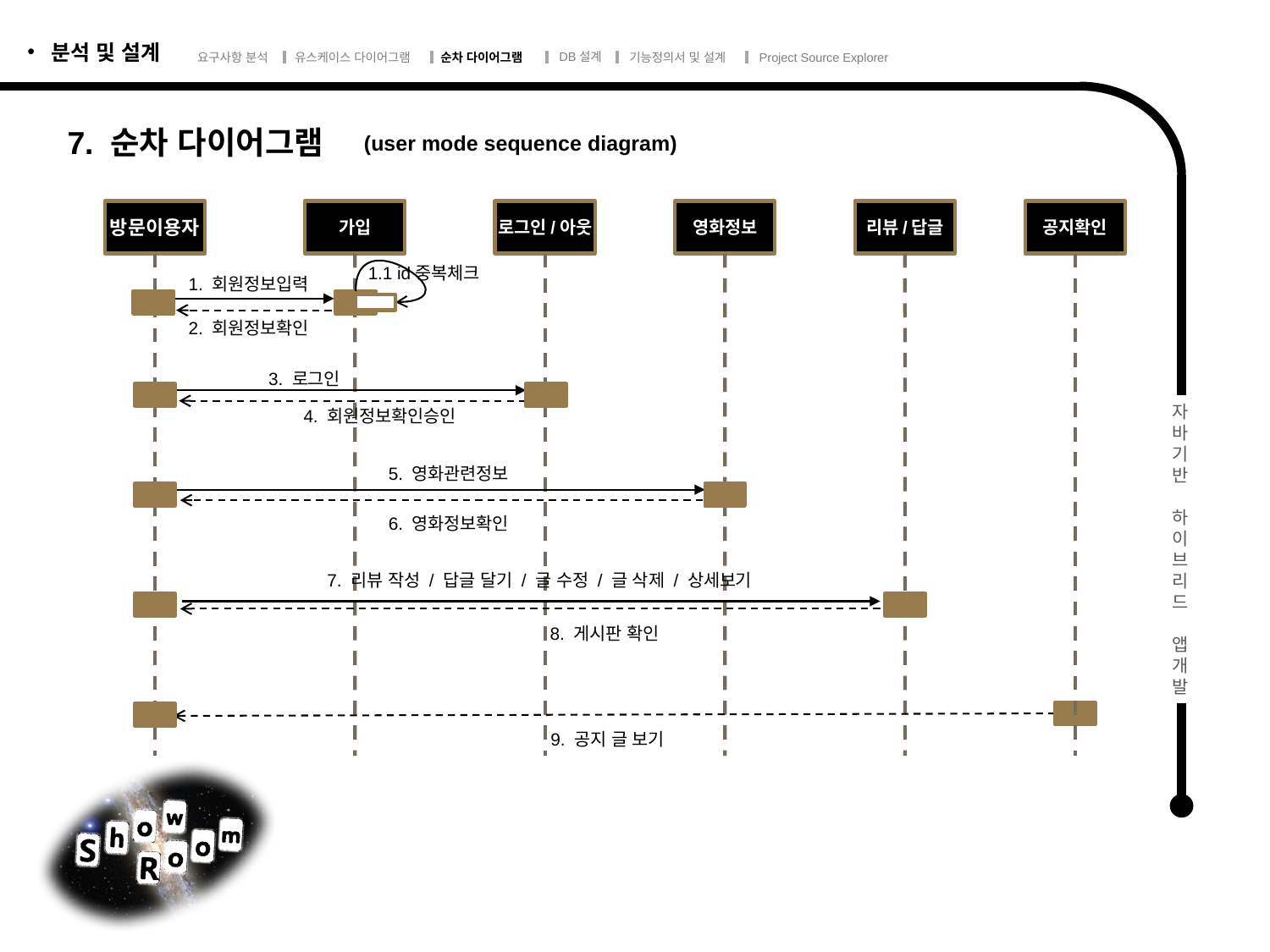

7. 순차 다이어그램
(user mode sequence diagram)
방문이용자
가입
로그인/아웃
영화정보
리뷰/답글
공지확인
1.1 id중복체크
1. 회원정보입력

2. 회원정보확인
3. 로그인

4. 회원정보확인승인
5. 영화관련정보

6. 영화정보확인
7. 리뷰 작성 / 답글 달기 / 글 수정 / 글 삭제 / 상세보기

8. 게시판 확인

9. 공지 글 보기